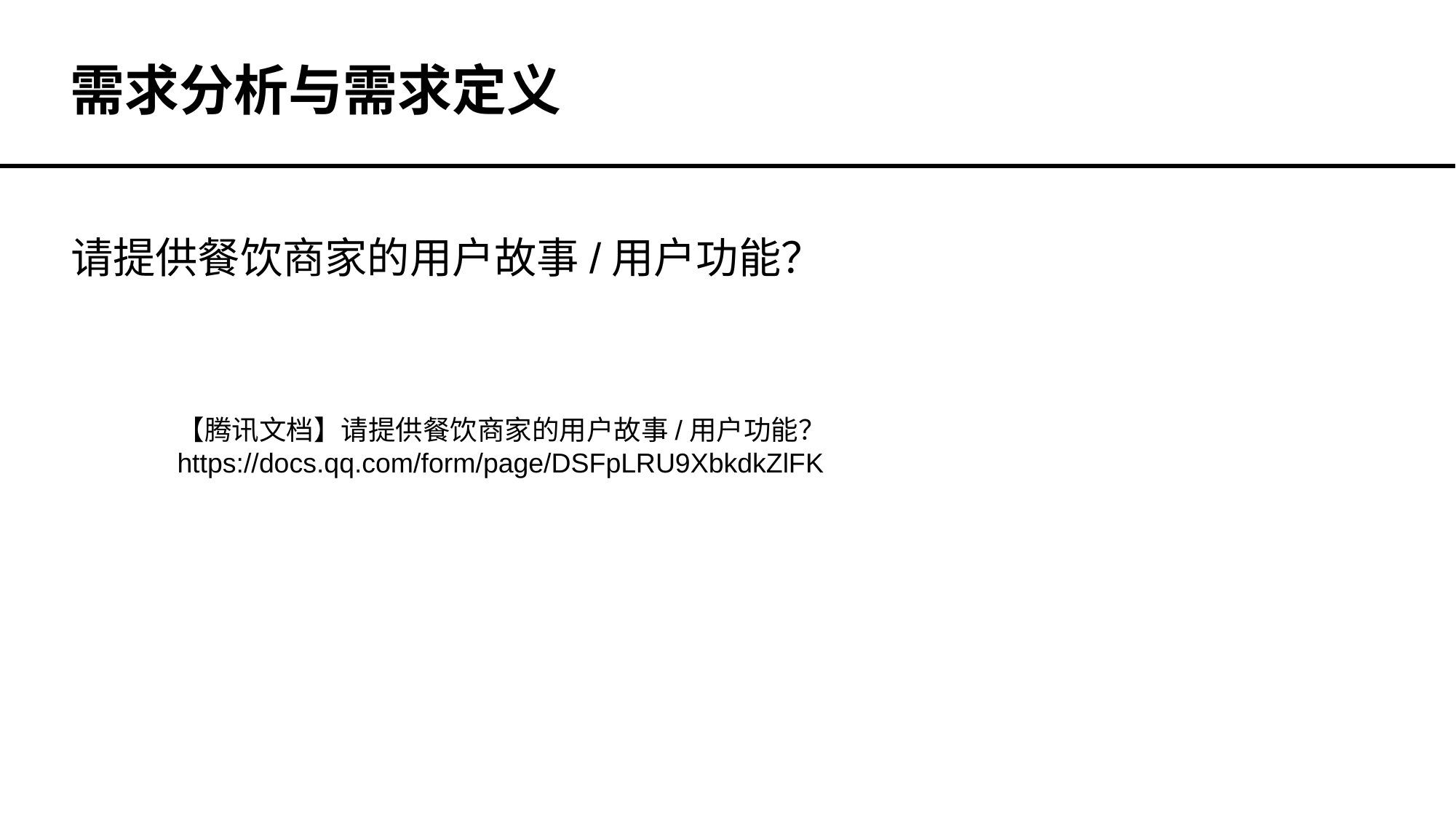

需求分析与需求定义
请提供餐饮商家的用户故事/用户功能？
【腾讯文档】请提供餐饮商家的用户故事/用户功能？
https://docs.qq.com/form/page/DSFpLRU9XbkdkZlFK